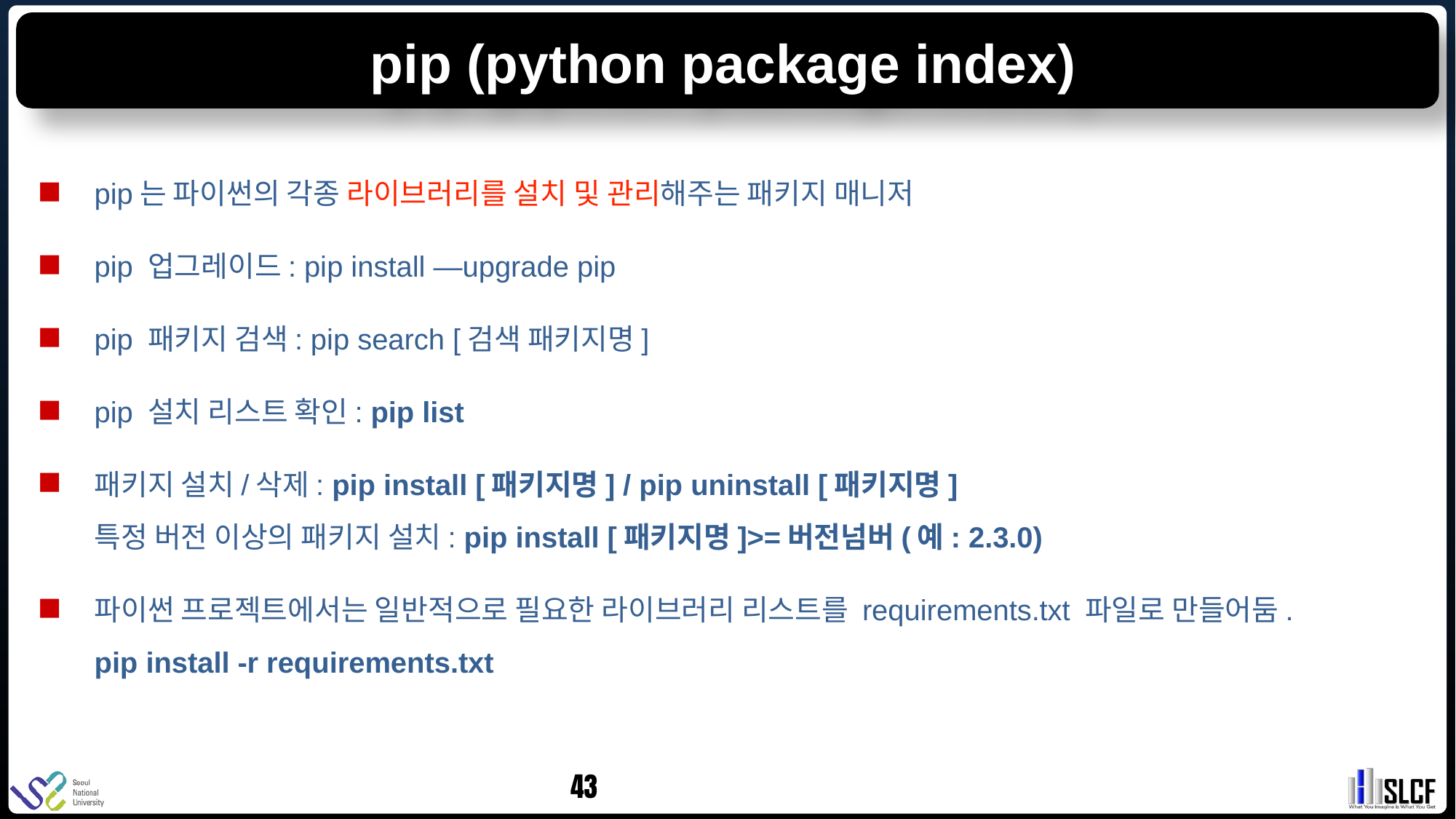

# pip (python package index)
pip는 파이썬의 각종 라이브러리를 설치 및 관리해주는 패키지 매니저
pip 업그레이드: pip install —upgrade pip
pip 패키지 검색: pip search [검색 패키지명]
pip 설치 리스트 확인: pip list
패키지 설치/삭제: pip install [패키지명] / pip uninstall [패키지명]
특정 버전 이상의 패키지 설치: pip install [패키지명]>=버전넘버(예: 2.3.0)
파이썬 프로젝트에서는 일반적으로 필요한 라이브러리 리스트를 requirements.txt 파일로 만들어둠.
pip install -r requirements.txt
43